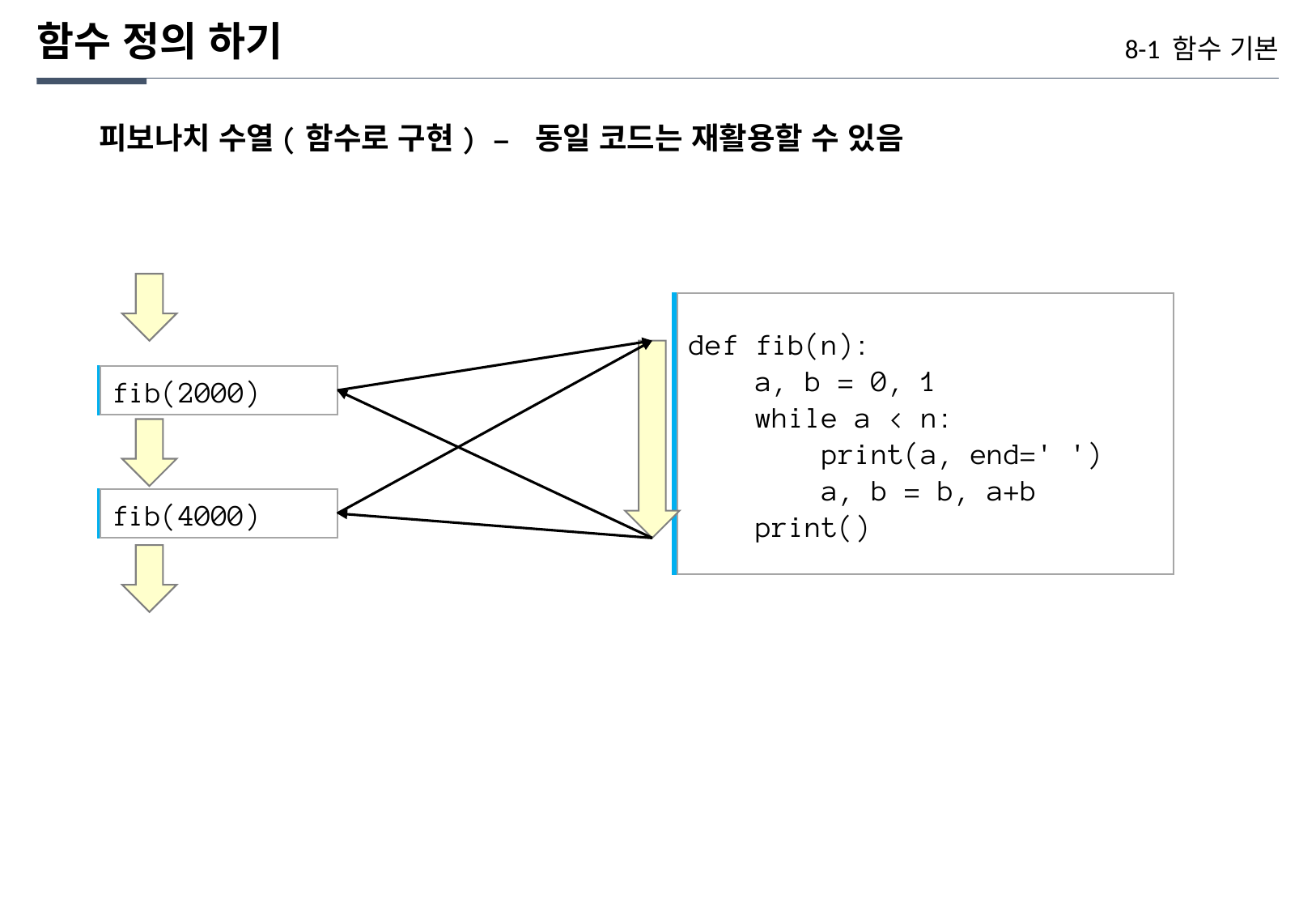

함수 정의 하기
8-1 함수 기본
피보나치 수열(함수로 구현) - 동일 코드는 재활용할 수 있음

def fib(n):
    a, b = 0, 1
    while a < n:
        print(a, end=' ')
        a, b = b, a+b
    print()

fib(2000)

fib(4000)